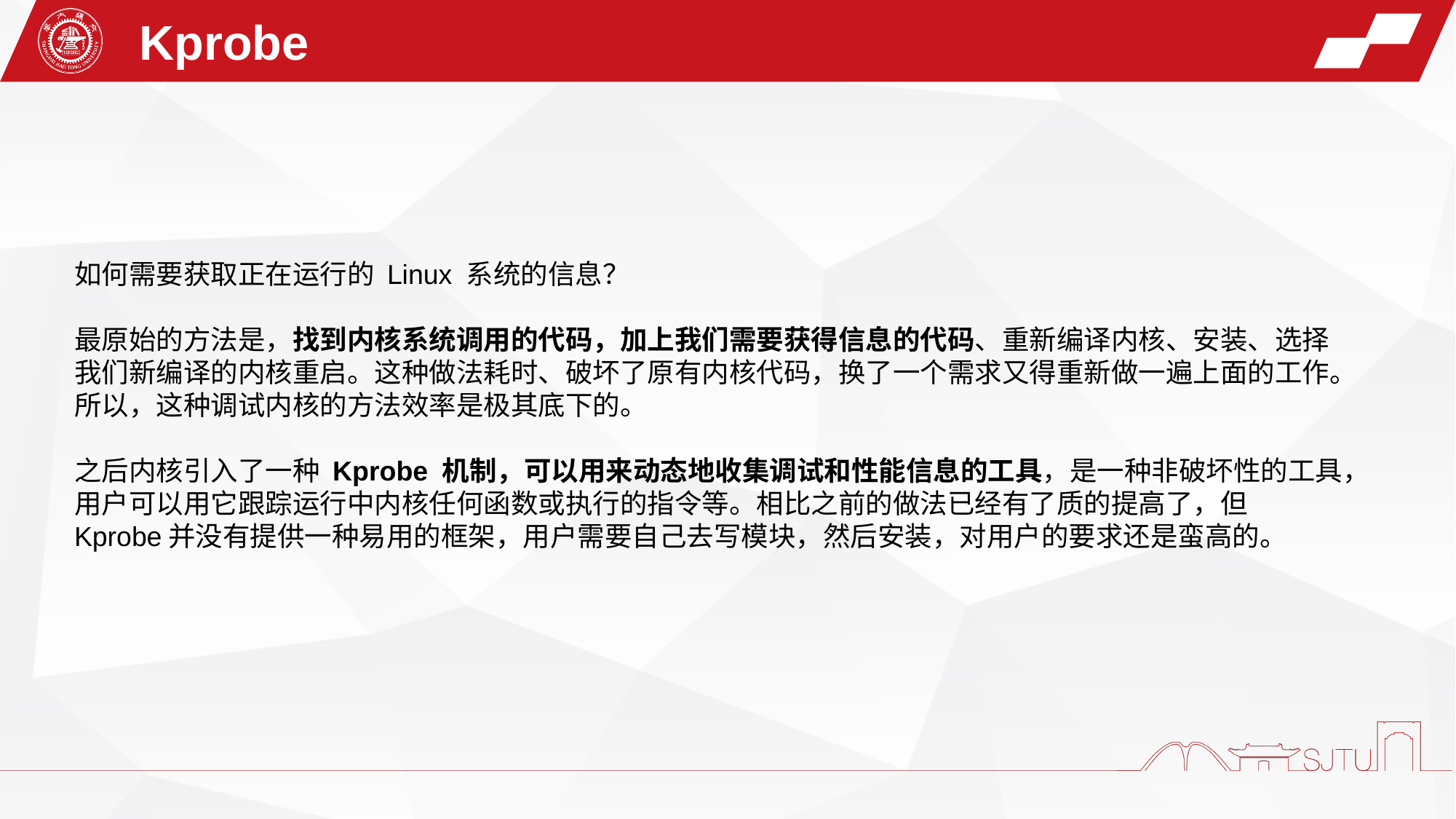

Kprobe
如何需要获取正在运行的 Linux 系统的信息？

最原始的方法是，找到内核系统调用的代码，加上我们需要获得信息的代码、重新编译内核、安装、选择我们新编译的内核重启。这种做法耗时、破坏了原有内核代码，换了一个需求又得重新做一遍上面的工作。所以，这种调试内核的方法效率是极其底下的。

之后内核引入了一种 Kprobe 机制，可以用来动态地收集调试和性能信息的工具，是一种非破坏性的工具，用户可以用它跟踪运行中内核任何函数或执行的指令等。相比之前的做法已经有了质的提高了，但 Kprobe并没有提供一种易用的框架，用户需要自己去写模块，然后安装，对用户的要求还是蛮高的。